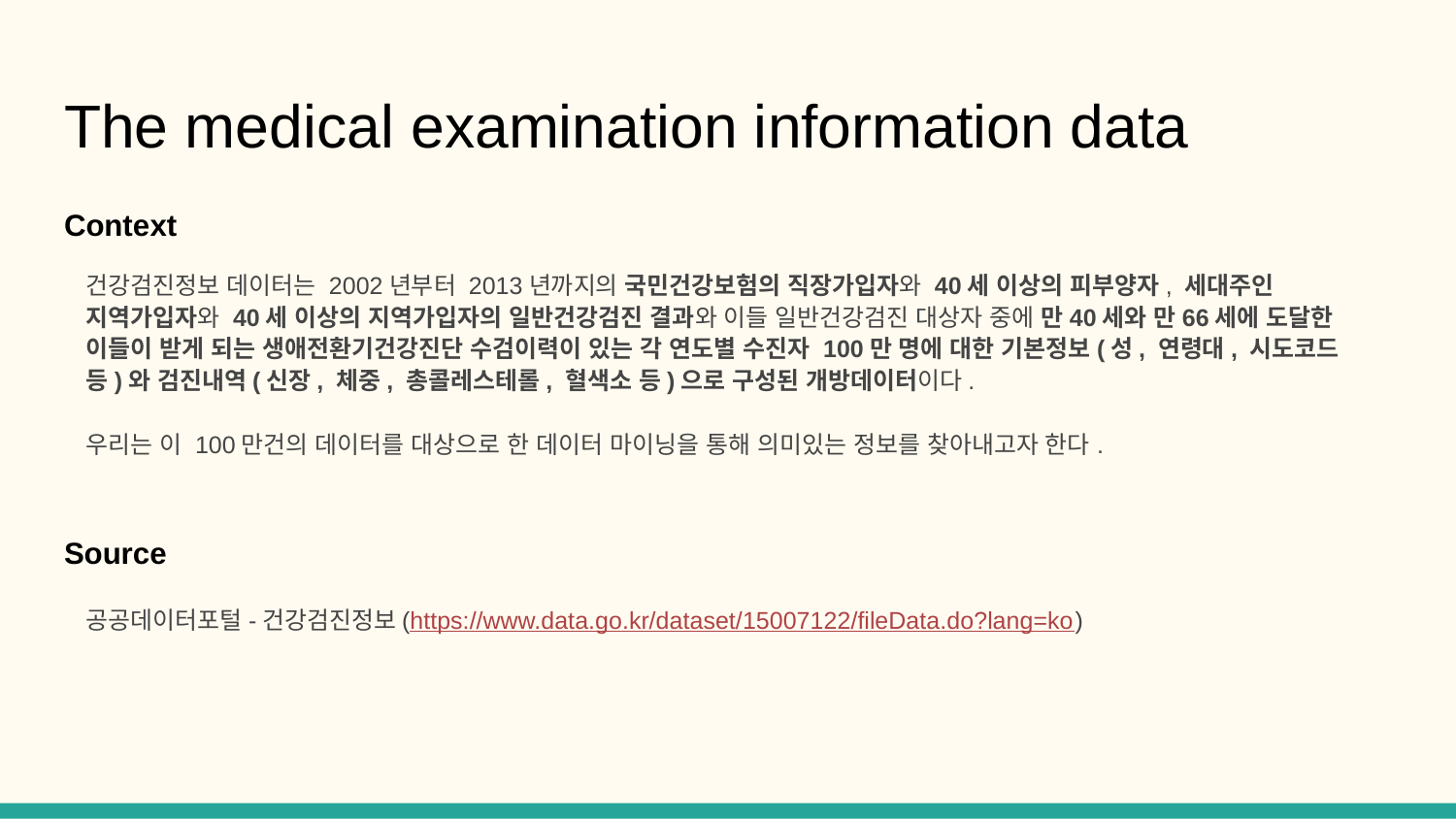

# The medical examination information data
Context
건강검진정보 데이터는 2002년부터 2013년까지의 국민건강보험의 직장가입자와 40세 이상의 피부양자, 세대주인 지역가입자와 40세 이상의 지역가입자의 일반건강검진 결과와 이들 일반건강검진 대상자 중에 만40세와 만66세에 도달한 이들이 받게 되는 생애전환기건강진단 수검이력이 있는 각 연도별 수진자 100만 명에 대한 기본정보(성, 연령대, 시도코드 등)와 검진내역(신장, 체중, 총콜레스테롤, 혈색소 등)으로 구성된 개방데이터이다.

우리는 이 100만건의 데이터를 대상으로 한 데이터 마이닝을 통해 의미있는 정보를 찾아내고자 한다.

Source

공공데이터포털-건강검진정보(https://www.data.go.kr/dataset/15007122/fileData.do?lang=ko)